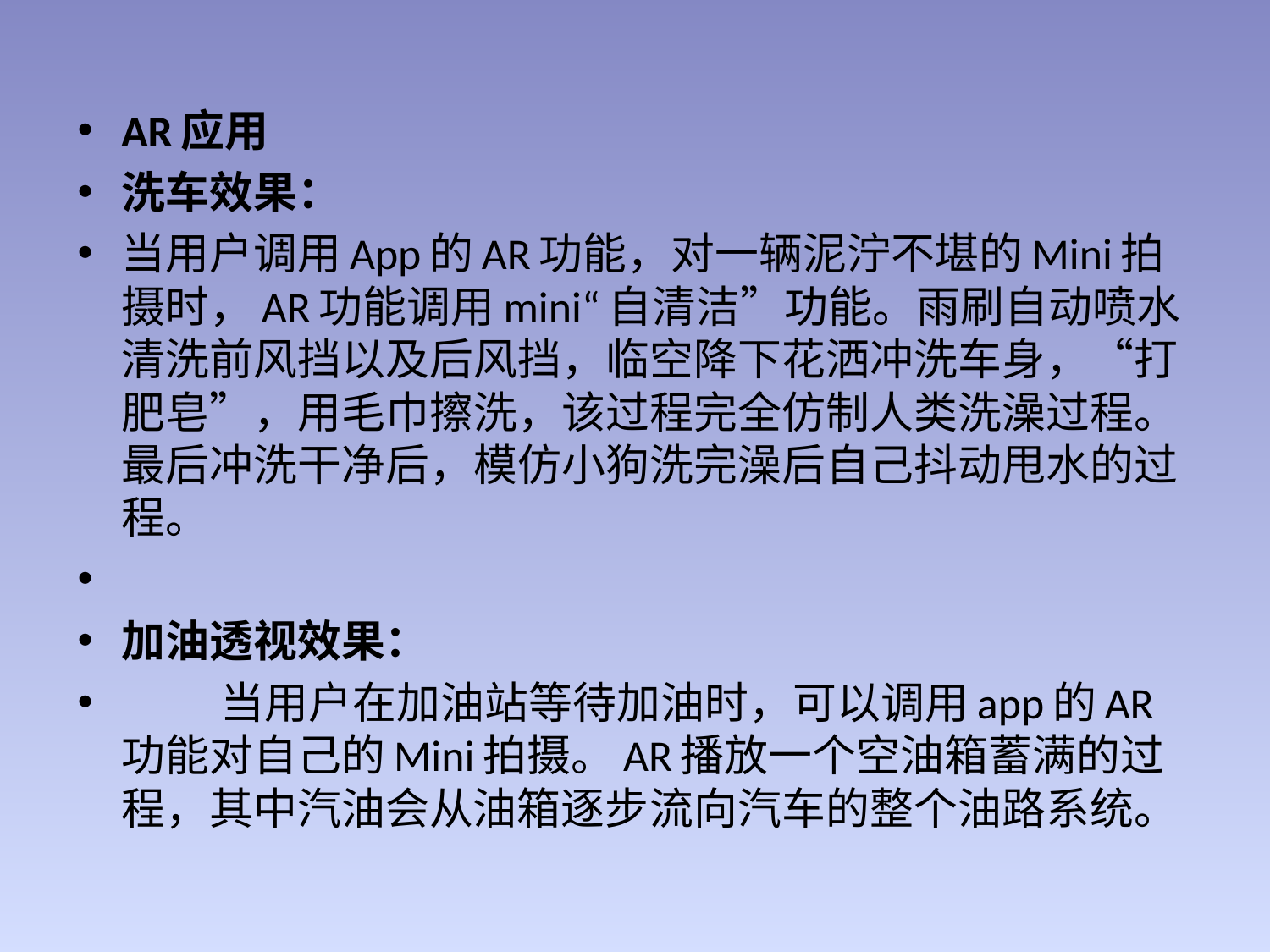

AR应用
洗车效果：
当用户调用App的AR功能，对一辆泥泞不堪的Mini拍摄时，AR功能调用mini“自清洁”功能。雨刷自动喷水清洗前风挡以及后风挡，临空降下花洒冲洗车身，“打肥皂”，用毛巾擦洗，该过程完全仿制人类洗澡过程。 最后冲洗干净后，模仿小狗洗完澡后自己抖动甩水的过程。

加油透视效果：
	当用户在加油站等待加油时，可以调用app的AR功能对自己的Mini拍摄。AR播放一个空油箱蓄满的过程，其中汽油会从油箱逐步流向汽车的整个油路系统。